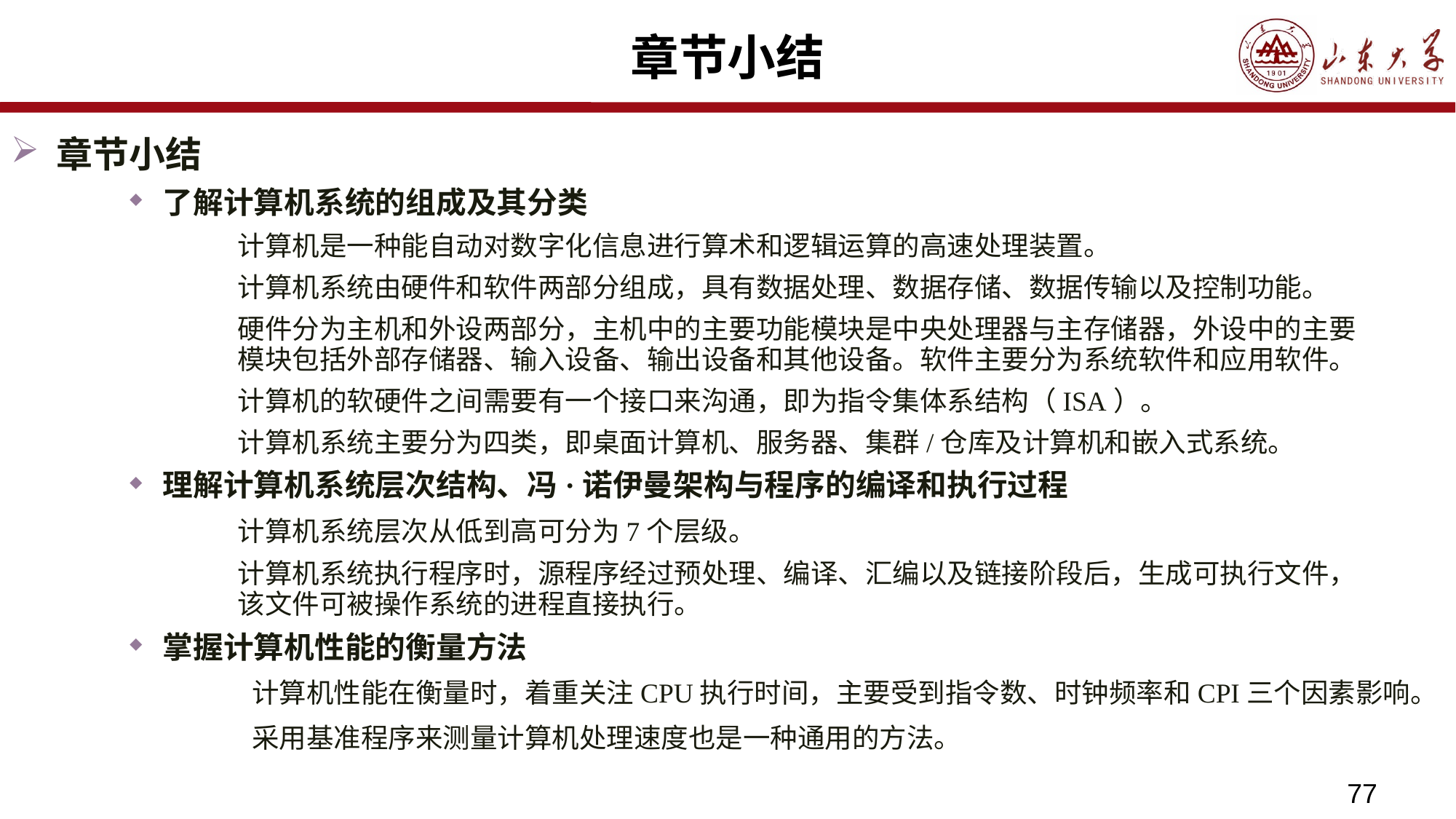

# 章节小结
章节小结
了解计算机系统的组成及其分类
	计算机是一种能自动对数字化信息进行算术和逻辑运算的高速处理装置。
	计算机系统由硬件和软件两部分组成，具有数据处理、数据存储、数据传输以及控制功能。
	硬件分为主机和外设两部分，主机中的主要功能模块是中央处理器与主存储器，外设中的主要	模块包括外部存储器、输入设备、输出设备和其他设备。软件主要分为系统软件和应用软件。
	计算机的软硬件之间需要有一个接口来沟通，即为指令集体系结构（ISA）。
	计算机系统主要分为四类，即桌面计算机、服务器、集群/仓库及计算机和嵌入式系统。
理解计算机系统层次结构、冯·诺伊曼架构与程序的编译和执行过程
	计算机系统层次从低到高可分为7个层级。
	计算机系统执行程序时，源程序经过预处理、编译、汇编以及链接阶段后，生成可执行文件，	该文件可被操作系统的进程直接执行。
掌握计算机性能的衡量方法
	 计算机性能在衡量时，着重关注CPU执行时间，主要受到指令数、时钟频率和CPI三个因素影响。
	 采用基准程序来测量计算机处理速度也是一种通用的方法。
77